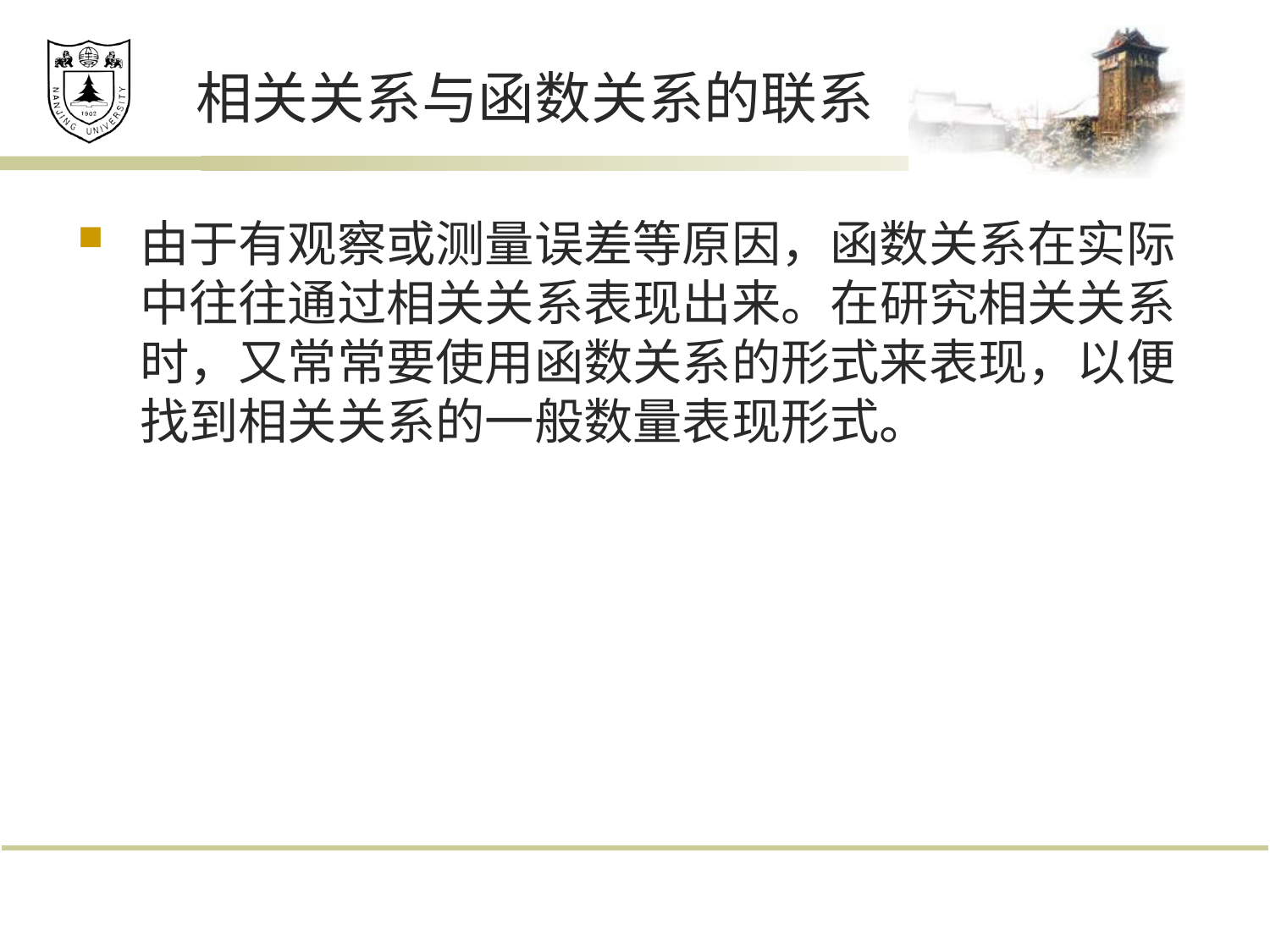

# 相关关系与函数关系的联系
由于有观察或测量误差等原因，函数关系在实际中往往通过相关关系表现出来。在研究相关关系时，又常常要使用函数关系的形式来表现，以便找到相关关系的一般数量表现形式。